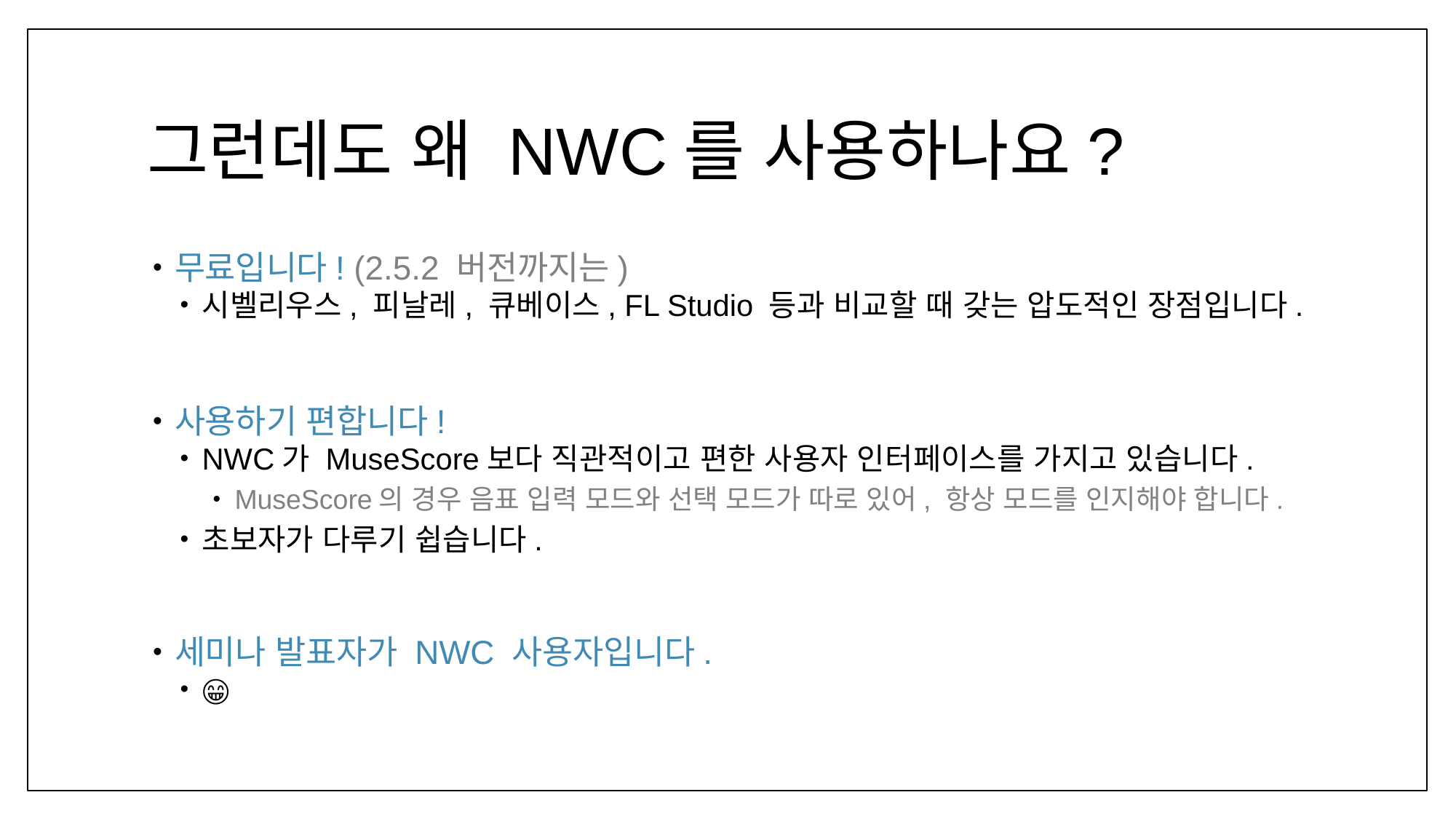

# 그런데도 왜 NWC를 사용하나요?
무료입니다! (2.5.2 버전까지는)
시벨리우스, 피날레, 큐베이스, FL Studio 등과 비교할 때 갖는 압도적인 장점입니다.

사용하기 편합니다!
NWC가 MuseScore보다 직관적이고 편한 사용자 인터페이스를 가지고 있습니다.
MuseScore의 경우 음표 입력 모드와 선택 모드가 따로 있어, 항상 모드를 인지해야 합니다.
초보자가 다루기 쉽습니다.

세미나 발표자가 NWC 사용자입니다.
😁